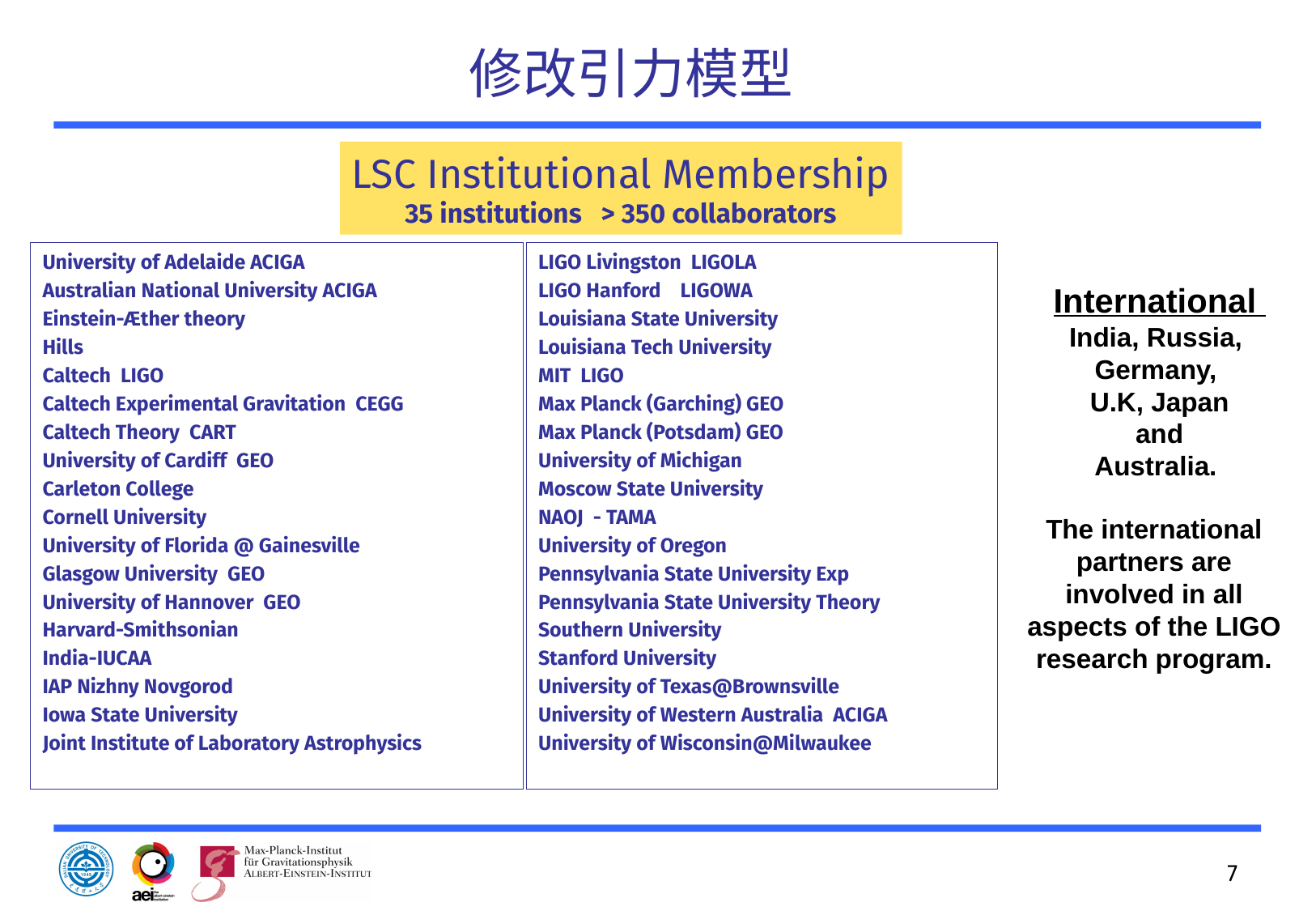

# 修改引力模型
LSC Institutional Membership
35 institutions   > 350 collaborators
University of Adelaide ACIGA
Australian National University ACIGA
Einstein-Æther theory
Hills
Caltech  LIGO
Caltech Experimental Gravitation  CEGG
Caltech Theory  CART
University of Cardiff  GEO
Carleton College
Cornell University
University of Florida @ Gainesville
Glasgow University  GEO
University of Hannover  GEO
Harvard-Smithsonian
India-IUCAA
IAP Nizhny Novgorod
Iowa State University
Joint Institute of Laboratory Astrophysics

LIGO Livingston  LIGOLA
LIGO Hanford    LIGOWA
Louisiana State University
Louisiana Tech University
MIT  LIGO
Max Planck (Garching) GEO
Max Planck (Potsdam) GEO
University of Michigan
Moscow State University
NAOJ  - TAMA
University of Oregon
Pennsylvania State University Exp
Pennsylvania State University Theory
Southern University
Stanford University
University of Texas@Brownsville
University of Western Australia  ACIGA
University of Wisconsin@Milwaukee

International
India, Russia,
Germany,
U.K, Japan
 and
Australia.
The international partners are involved in all aspects of the LIGO research program.

7